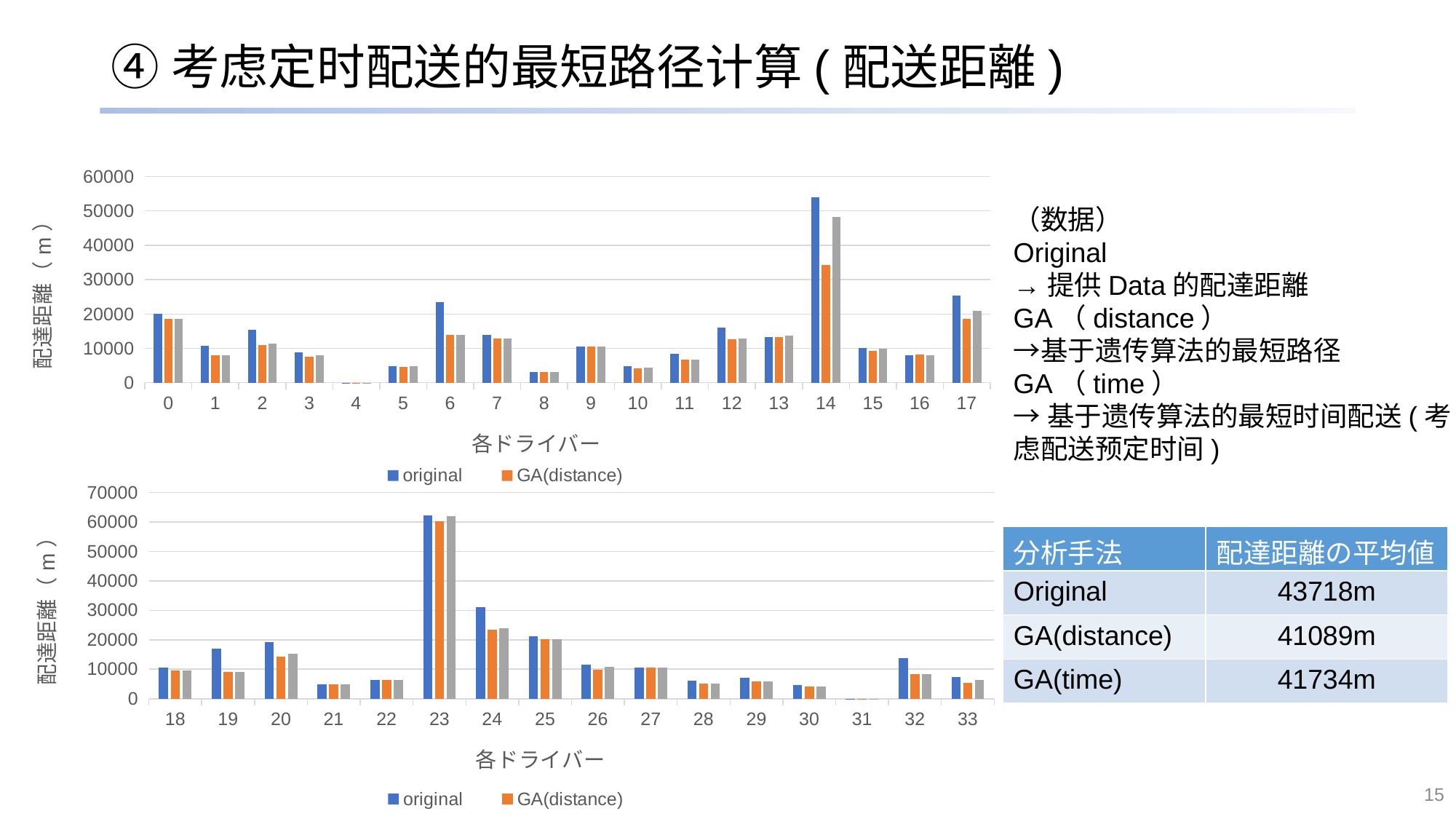

# ④考虑定时配送的最短路径计算(配送距離)

### Chart

| Category | original | GA(distance) | GA(time) |
|---|---|---|---|
| 0 | 20148.0 | 18660.0 | 18660.0 |
| 1 | 10825.0 | 7899.0 | 7900.0 |
| 2 | 15324.0 | 10964.0 | 11299.0 |
| 3 | 8792.0 | 7658.0 | 8093.0 |
| 4 | 36.0 | 36.0 | 36.0 |
| 5 | 4857.0 | 4616.0 | 4789.0 |
| 6 | 23416.0 | 13945.0 | 13945.0 |
| 7 | 13935.0 | 12890.0 | 12859.0 |
| 8 | 3008.0 | 3008.0 | 3008.0 |
| 9 | 10497.0 | 10522.0 | 10522.0 |
| 10 | 4709.0 | 4113.0 | 4368.0 |
| 11 | 8456.0 | 6709.0 | 6709.0 |
| 12 | 15982.0 | 12747.0 | 12916.0 |
| 13 | 13292.0 | 13275.0 | 13676.0 |
| 14 | 54010.0 | 34199.0 | 48221.0 |
| 15 | 10064.0 | 9173.0 | 9876.0 |
| 16 | 8003.0 | 8153.0 | 8021.0 |
| 17 | 25445.0 | 18658.0 | 20986.0 |

### Chart

| Category | original | GA(distance) | GA(time) |
|---|---|---|---|
| 18 | 10673.0 | 9473.0 | 9473.0 |
| 19 | 17056.0 | 9034.0 | 9124.0 |
| 20 | 19178.0 | 14195.0 | 15264.0 |
| 21 | 4995.0 | 4995.0 | 4995.0 |
| 22 | 6445.0 | 6445.0 | 6445.0 |
| 23 | 62200.0 | 60224.0 | 62102.0 |
| 24 | 31132.0 | 23384.0 | 24046.0 |
| 25 | 21188.0 | 20343.0 | 20343.0 |
| 26 | 11568.0 | 9893.0 | 10688.0 |
| 27 | 10550.0 | 10575.0 | 10575.0 |
| 28 | 6204.0 | 5247.0 | 5247.0 |
| 29 | 6977.0 | 5953.0 | 5961.0 |
| 30 | 4716.0 | 4044.0 | 4045.0 |
| 31 | 58.0 | 58.0 | 58.0 |
| 32 | 13766.0 | 8246.0 | 8246.0 |
| 33 | 7386.0 | 5460.0 | 6388.0 |
（数据）
Original
→提供Data的配達距離
GA（distance）
→基于遗传算法的最短路径
GA（time）
→基于遗传算法的最短时间配送(考虑配送预定时间)
| 分析手法 | 配達距離の平均値 |
| --- | --- |
| Original | 43718m |
| GA(distance) | 41089m |
| GA(time) | 41734m |
15